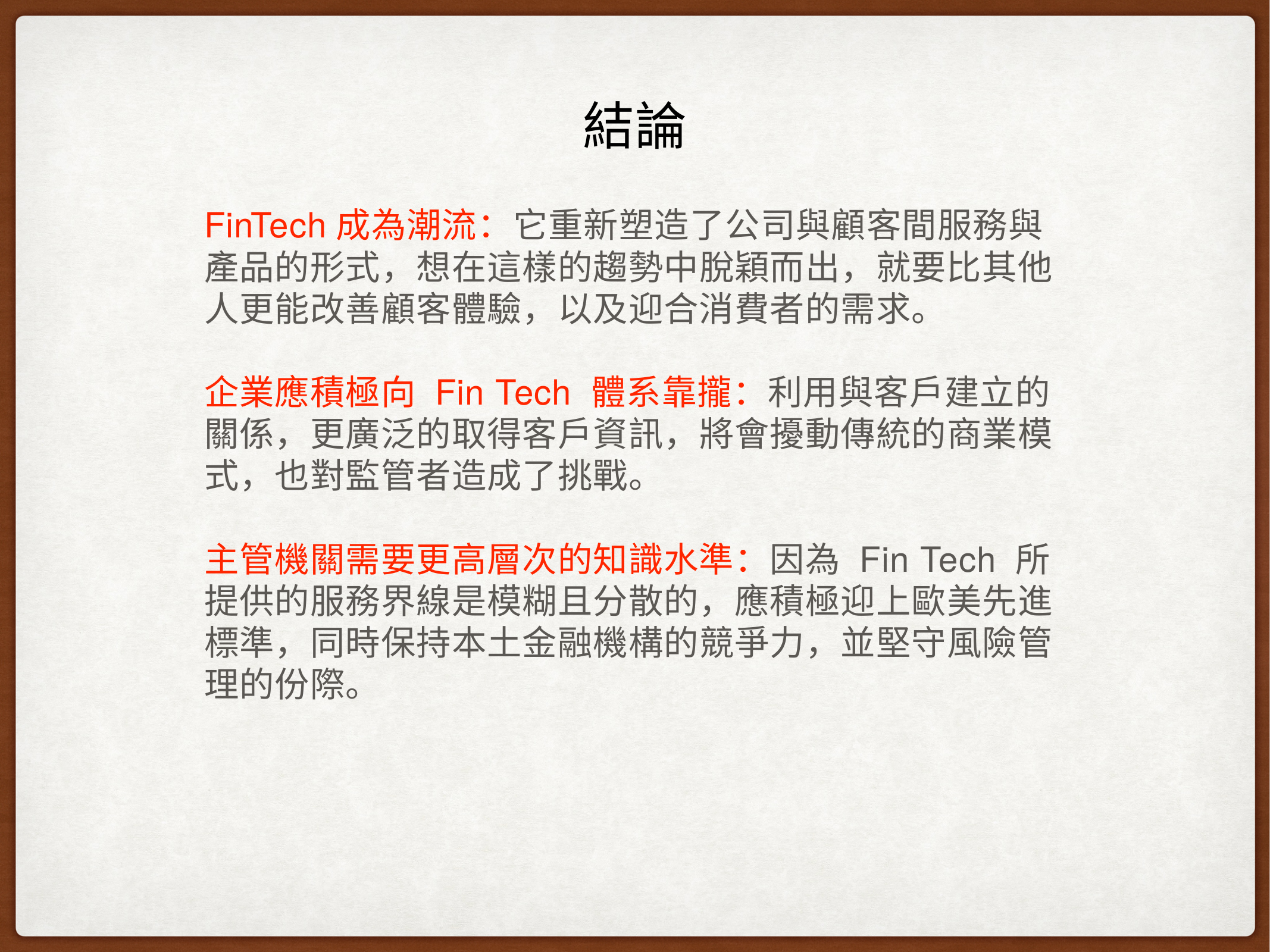

# 結論
FinTech成為潮流：它重新塑造了公司與顧客間服務與產品的形式，想在這樣的趨勢中脫穎而出，就要比其他人更能改善顧客體驗，以及迎合消費者的需求。
企業應積極向 Fin Tech 體系靠攏：利用與客戶建立的關係，更廣泛的取得客戶資訊，將會擾動傳統的商業模式，也對監管者造成了挑戰。
主管機關需要更高層次的知識水準：因為 Fin Tech 所提供的服務界線是模糊且分散的，應積極迎上歐美先進標準，同時保持本土金融機構的競爭力，並堅守風險管理的份際。
116